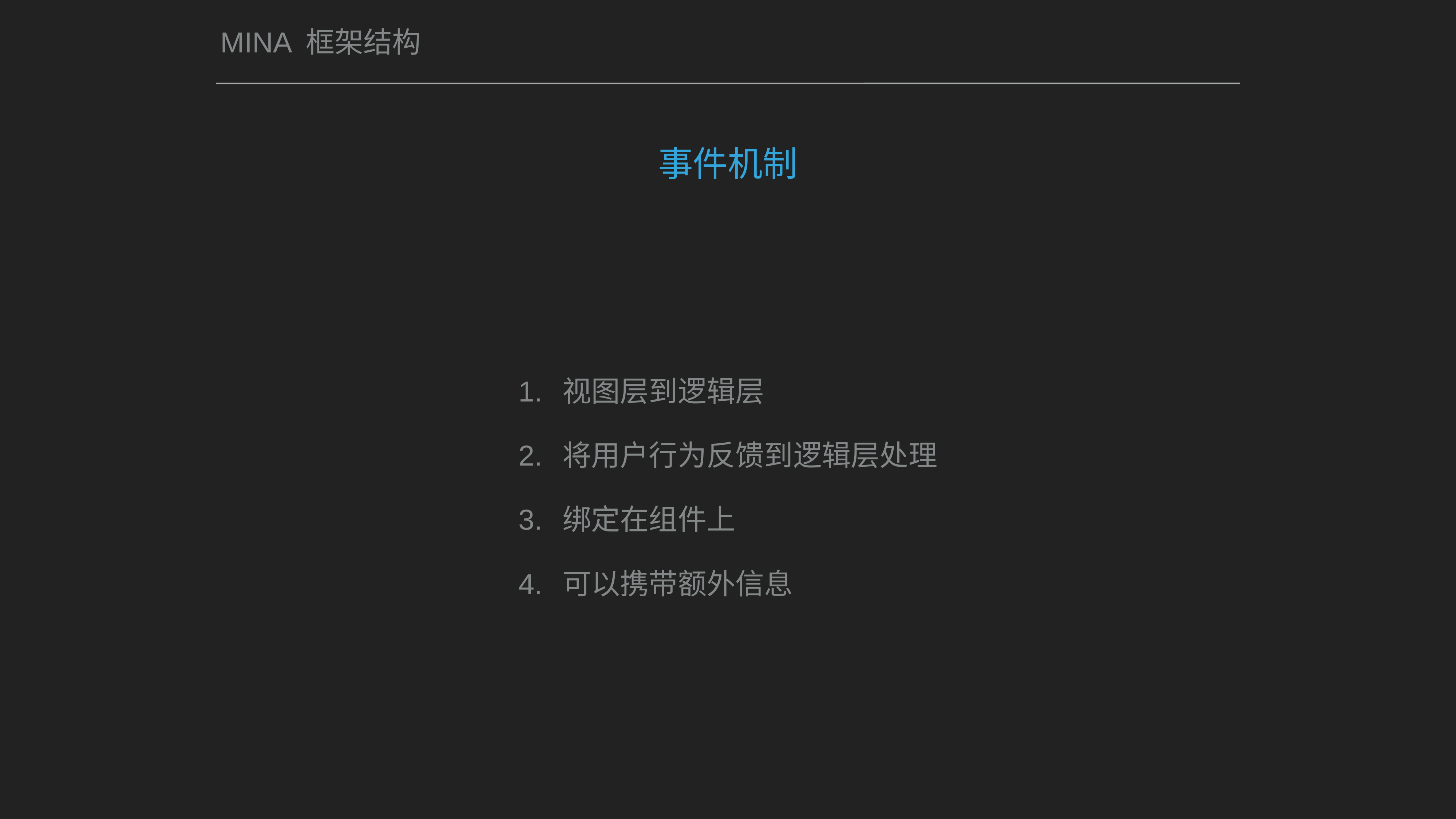

# MINA 框架结构
事件机制
视图层到逻辑层
将用户行为反馈到逻辑层处理
绑定在组件上
可以携带额外信息